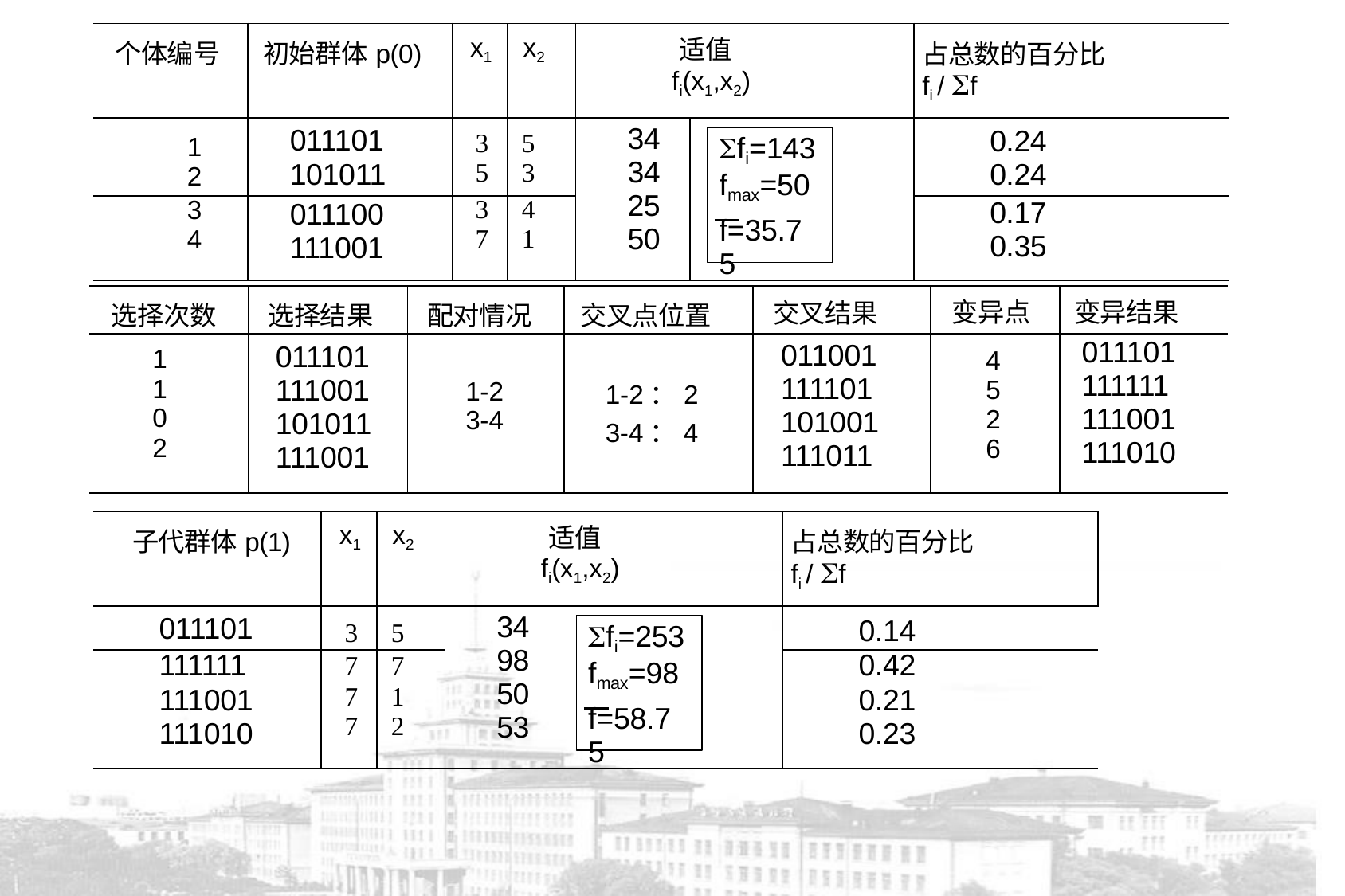

| 个体编号 | 初始群体p(0) | x1 | x2 | 适值 fi(x1,x2) |  | 占总数的百分比 fi / Σf |
| --- | --- | --- | --- | --- | --- | --- |
| 1 2 | 011101 101011 | 3 5 | 5 3 | 34 34 25 50 | Σfi=143 fmax=50 f=35.75 | 0.24 0.24 |
| 3 4 | 011100 111001 | 3 7 | 4 1 |  |  | 0.17 0.35 |

| 选择次数 | 选择结果 | 配对情况 | 交叉点位置 | 交叉结果 | 变异点 | 变异结果 |
| --- | --- | --- | --- | --- | --- | --- |
| 1 1 0 2 | 011101 111001 101011 111001 | 1-2 3-4 | 1-2：2 3-4：4 | 011001 111101 101001 111011 | 4 5 2 6 | 011101 111111 111001 111010 |
| 子代群体p(1) | x1 | x2 | 适值 fi(x1,x2) |  | 占总数的百分比 fi / Σf |
| --- | --- | --- | --- | --- | --- |
| 011101 | 3 | 5 | 34 98 50 53 | Σfi=253 fmax=98 f=58.75 | 0.14 |
| 111111 | 7 | 7 |  |  | 0.42 |
| 111001 111010 | 7 7 | 1 2 |  |  | 0.21 0.23 |